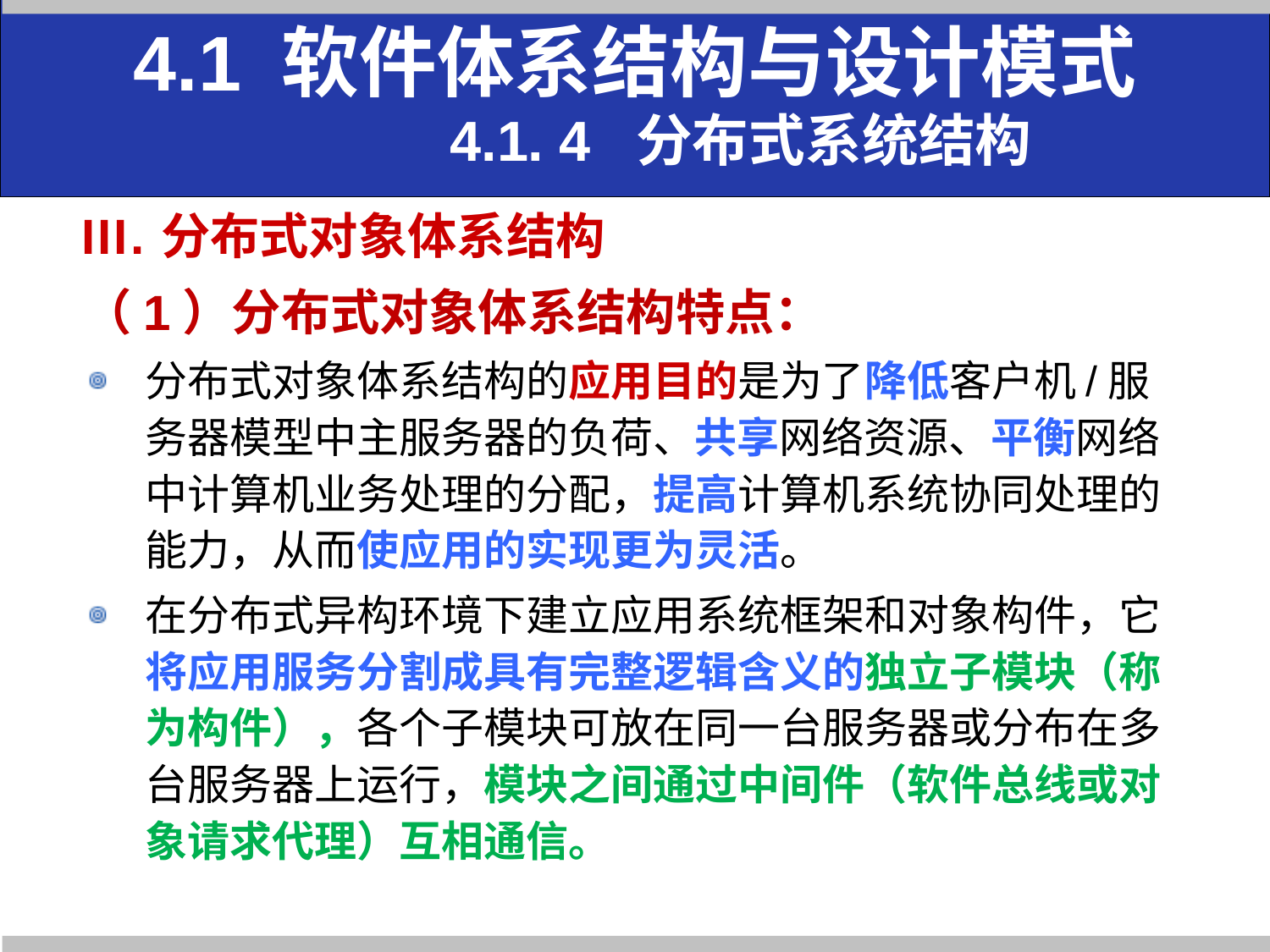

4.1 软件体系结构与设计模式
           4.1. 4  分布式系统结构
分布式对象体系结构
（1）分布式对象体系结构特点：
分布式对象体系结构的应用目的是为了降低客户机/服务器模型中主服务器的负荷、共享网络资源、平衡网络中计算机业务处理的分配，提高计算机系统协同处理的能力，从而使应用的实现更为灵活。
在分布式异构环境下建立应用系统框架和对象构件，它将应用服务分割成具有完整逻辑含义的独立子模块（称为构件），各个子模块可放在同一台服务器或分布在多台服务器上运行，模块之间通过中间件（软件总线或对象请求代理）互相通信。
430